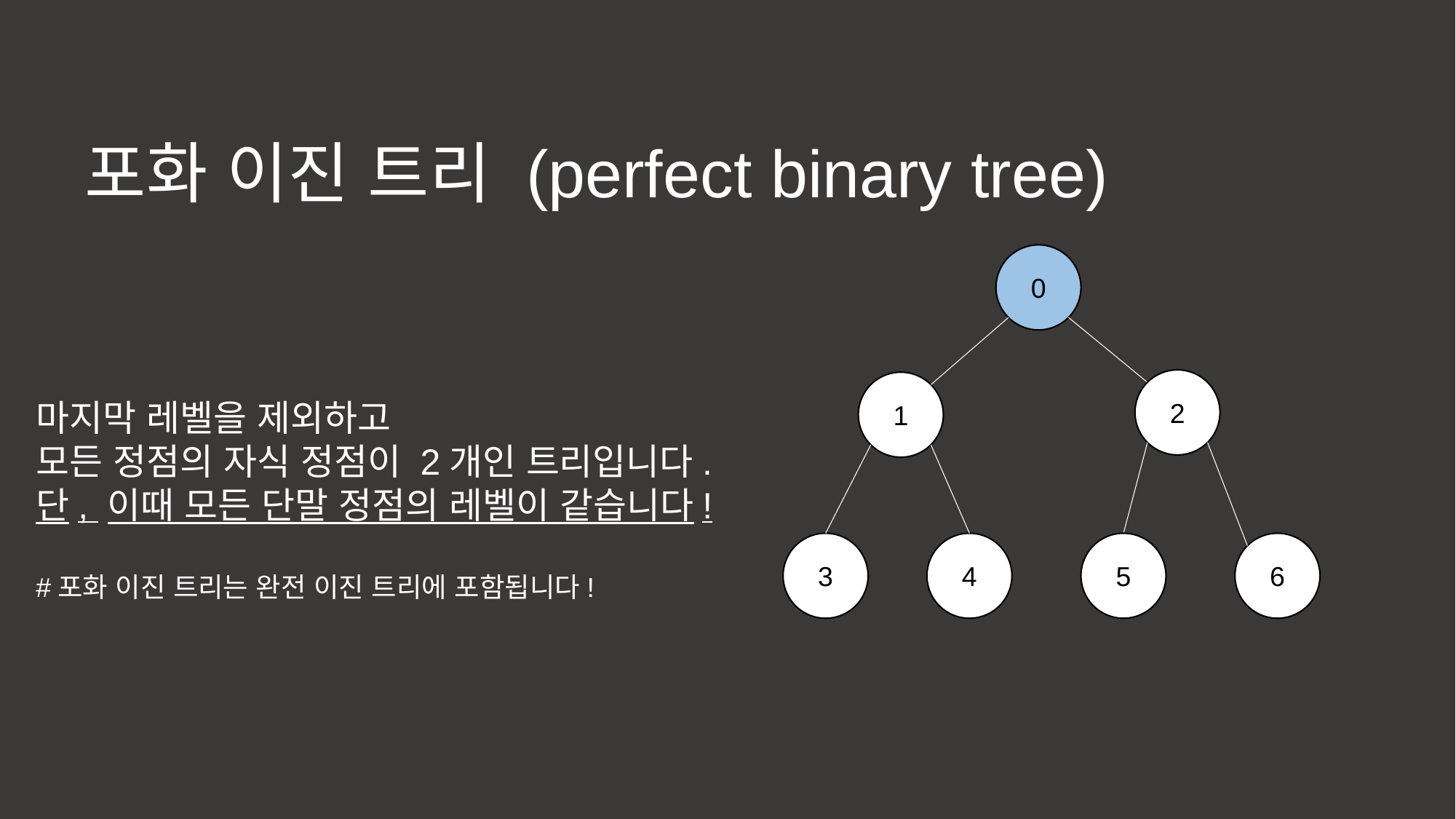

포화 이진 트리 (perfect binary tree)
0
2
1
마지막 레벨을 제외하고
모든 정점의 자식 정점이 2개인 트리입니다.
단, 이때 모든 단말 정점의 레벨이 같습니다!

#포화 이진 트리는 완전 이진 트리에 포함됩니다!

3
4
5
6